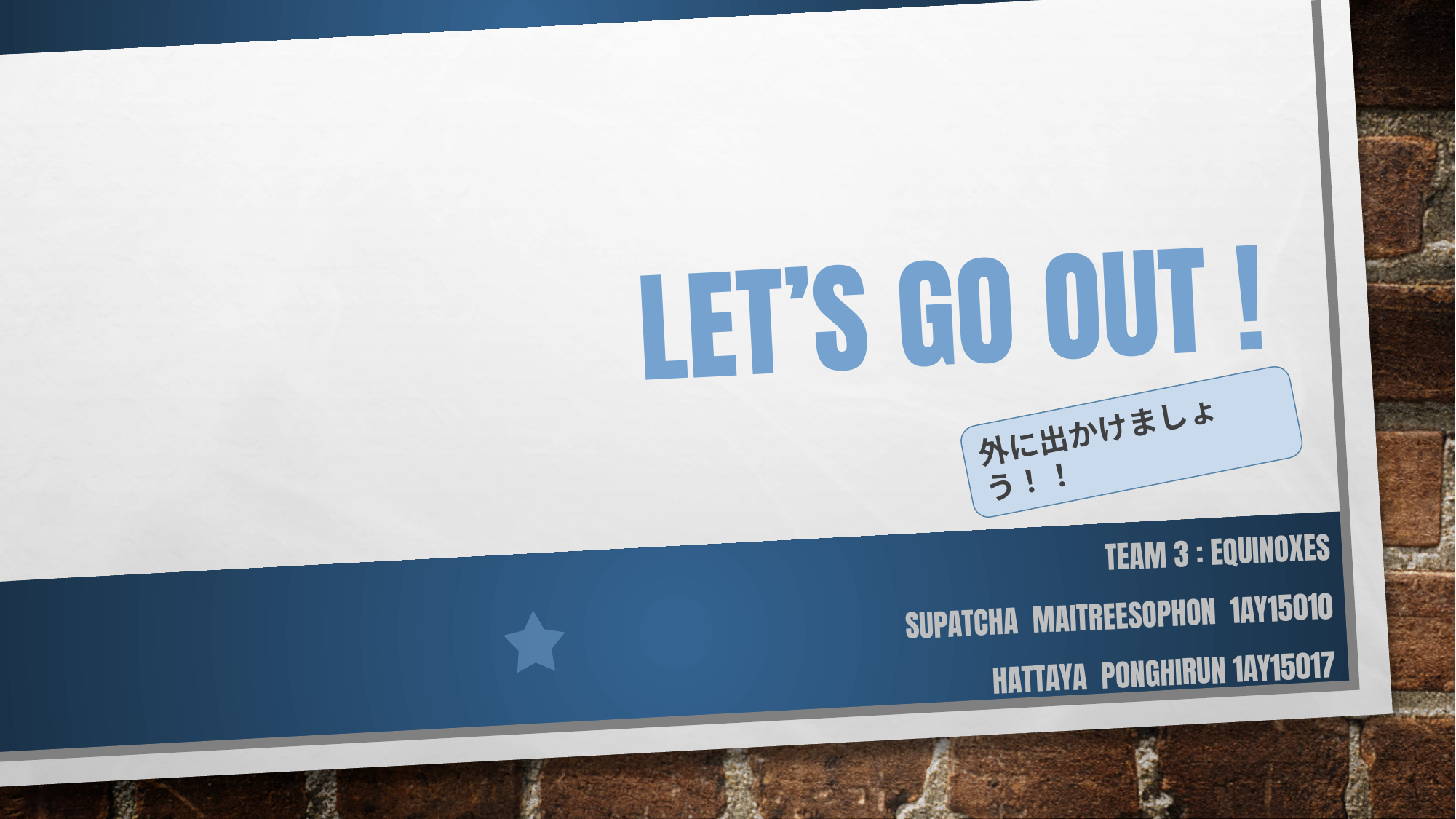

# Let’s go out !
外に出かけましょう！！
TEAM 3 : EQUINOXES
Supatcha  Maitreesophon  1AY15010
Hattaya  ponghirun 1AY15017